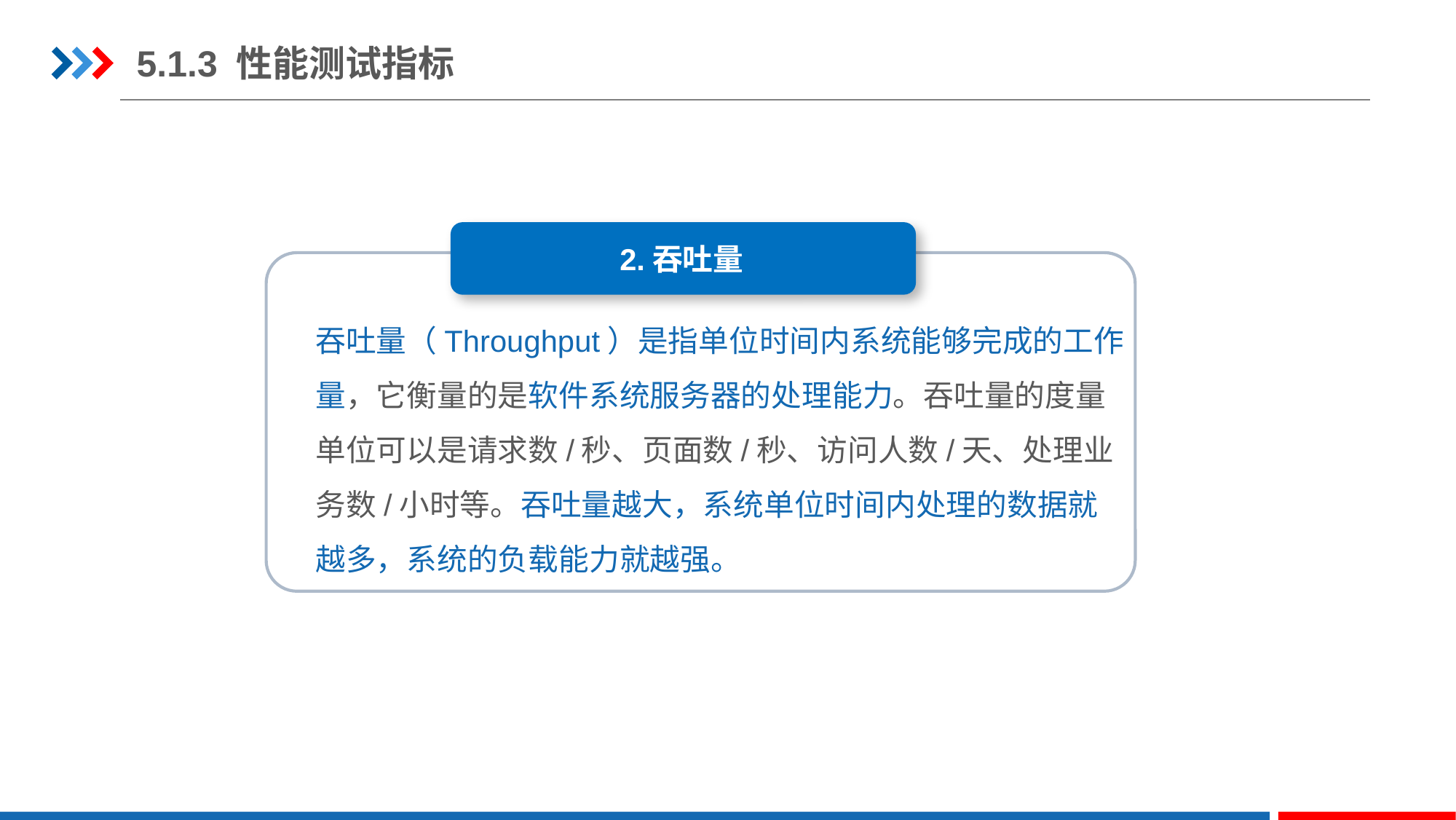

5.1.3 性能测试指标

2.吞吐量

吞吐量（Throughput）是指单位时间内系统能够完成的工作量，它衡量的是软件系统服务器的处理能力。吞吐量的度量单位可以是请求数/秒、页面数/秒、访问人数/天、处理业务数/小时等。吞吐量越大，系统单位时间内处理的数据就越多，系统的负载能力就越强。